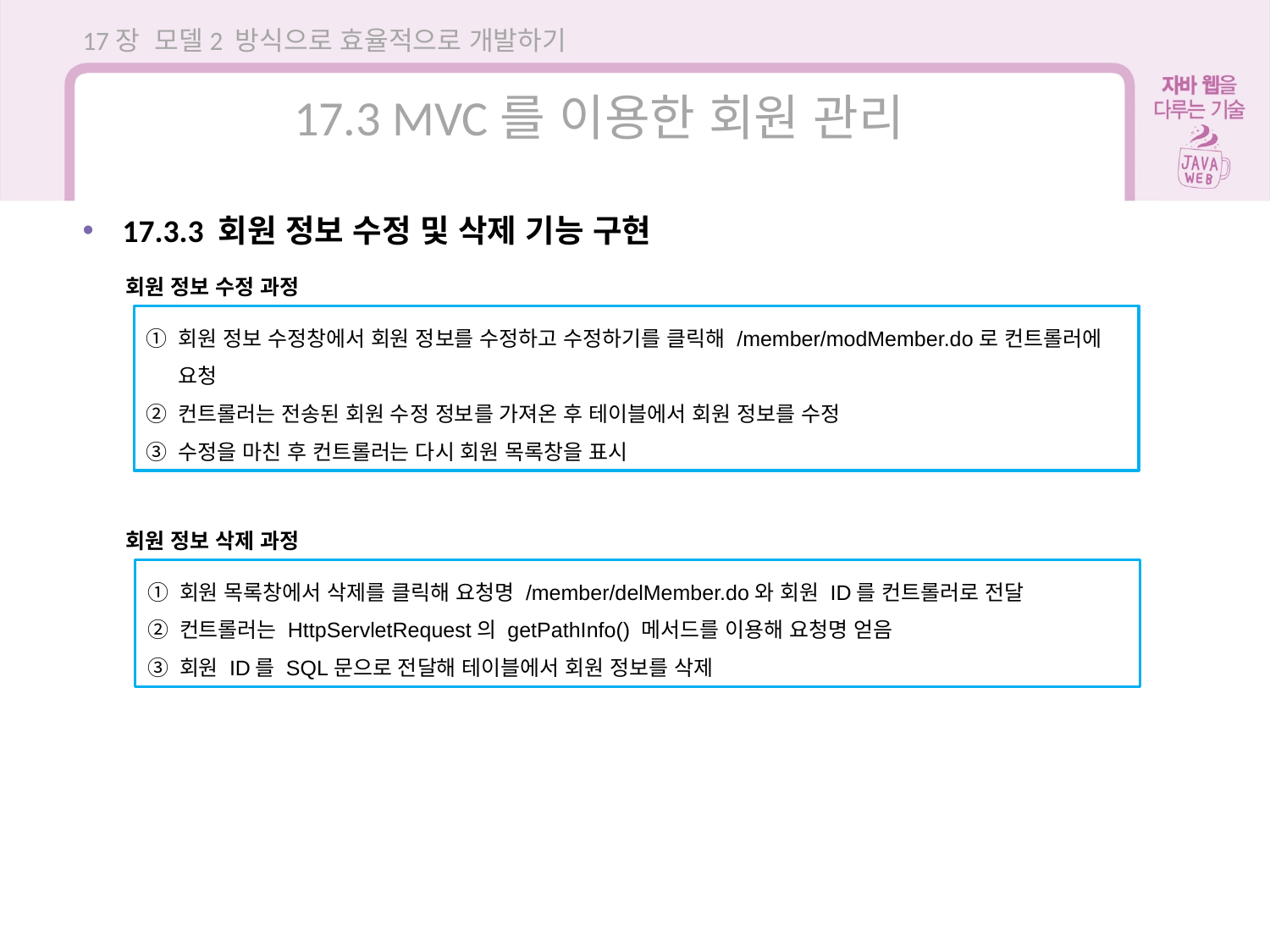

17장  모델2 방식으로 효율적으로 개발하기
17.3 MVC를 이용한 회원 관리
17.3.3 회원 정보 수정 및 삭제 기능 구현
회원 정보 수정 과정
회원 정보 수정창에서 회원 정보를 수정하고 수정하기를 클릭해 /member/modMember.do로 컨트롤러에 요청
컨트롤러는 전송된 회원 수정 정보를 가져온 후 테이블에서 회원 정보를 수정
수정을 마친 후 컨트롤러는 다시 회원 목록창을 표시
회원 정보 삭제 과정
회원 목록창에서 삭제를 클릭해 요청명 /member/delMember.do와 회원 ID를 컨트롤러로 전달
컨트롤러는 HttpServletRequest의 getPathInfo() 메서드를 이용해 요청명 얻음
회원 ID를 SQL문으로 전달해 테이블에서 회원 정보를 삭제